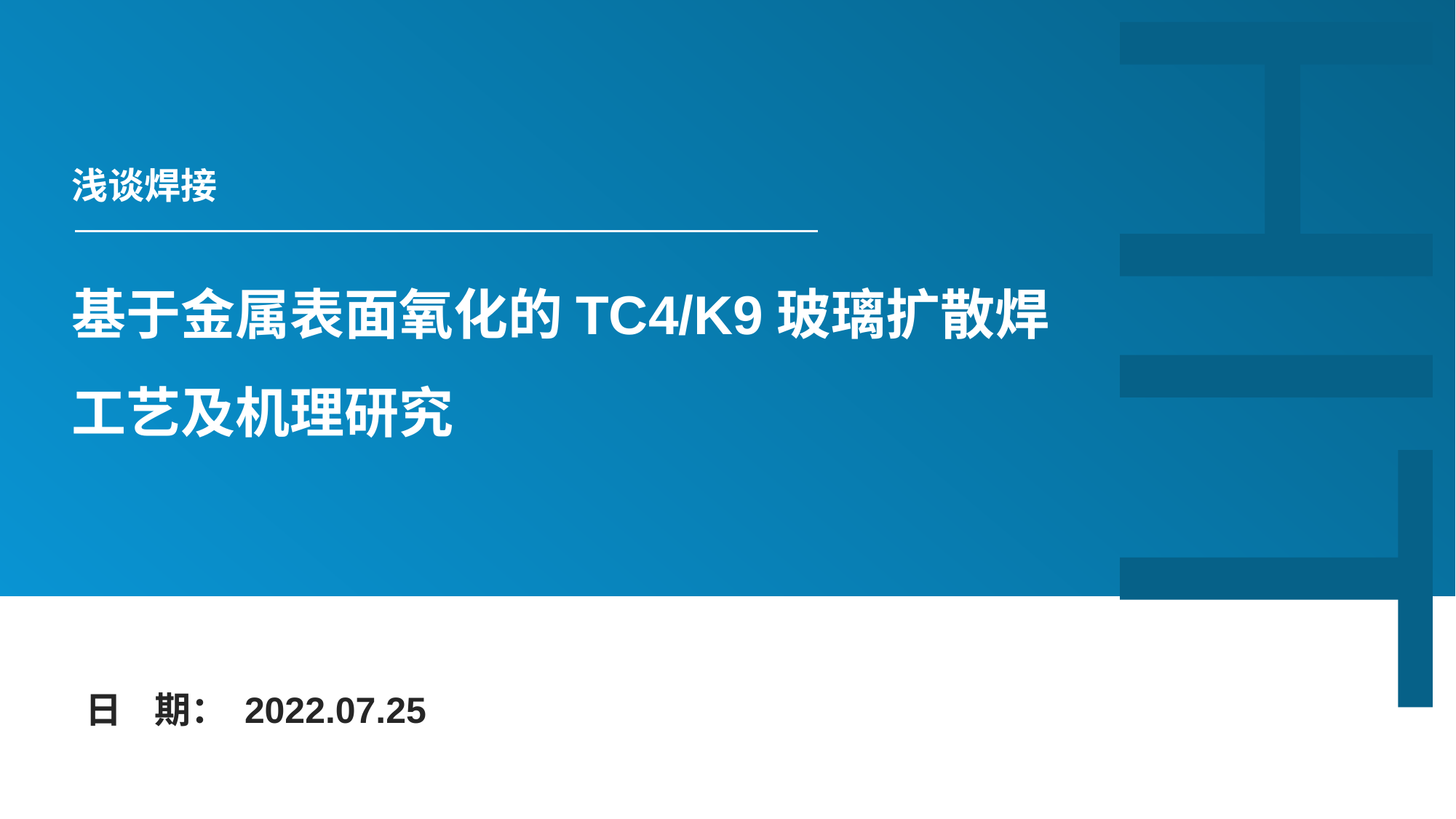

HIT
浅谈焊接
基于金属表面氧化的TC4/K9玻璃扩散焊
工艺及机理研究
日    期： 2022.07.25